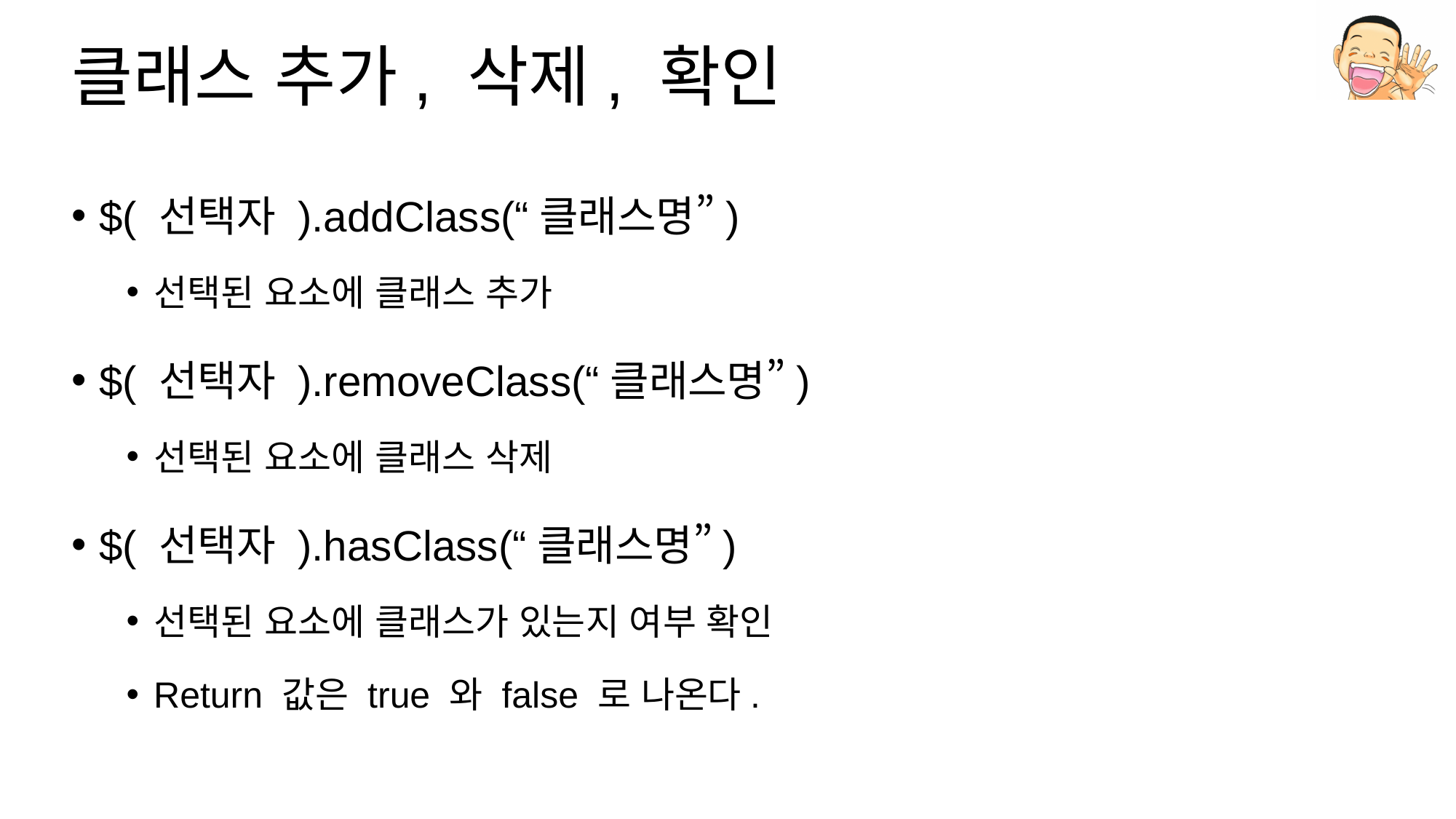

# 클래스 추가, 삭제, 확인
$( 선택자 ).addClass(“클래스명”)
선택된 요소에 클래스 추가
$( 선택자 ).removeClass(“클래스명”)
선택된 요소에 클래스 삭제
$( 선택자 ).hasClass(“클래스명”)
선택된 요소에 클래스가 있는지 여부 확인
Return 값은 true 와 false 로 나온다.